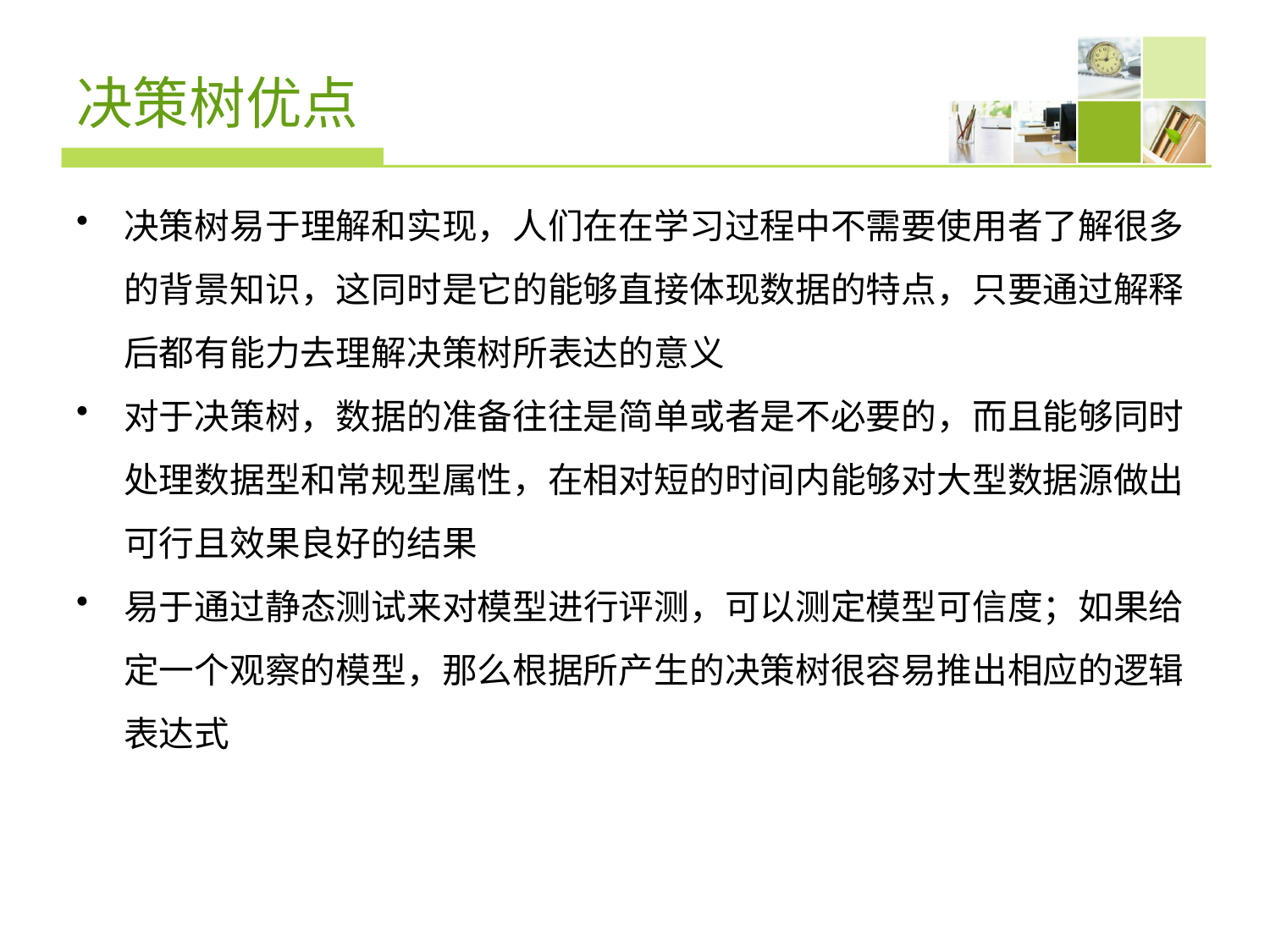

# 决策树优点
决策树易于理解和实现，人们在在学习过程中不需要使用者了解很多的背景知识，这同时是它的能够直接体现数据的特点，只要通过解释后都有能力去理解决策树所表达的意义
对于决策树，数据的准备往往是简单或者是不必要的，而且能够同时处理数据型和常规型属性，在相对短的时间内能够对大型数据源做出可行且效果良好的结果
易于通过静态测试来对模型进行评测，可以测定模型可信度；如果给定一个观察的模型，那么根据所产生的决策树很容易推出相应的逻辑表达式